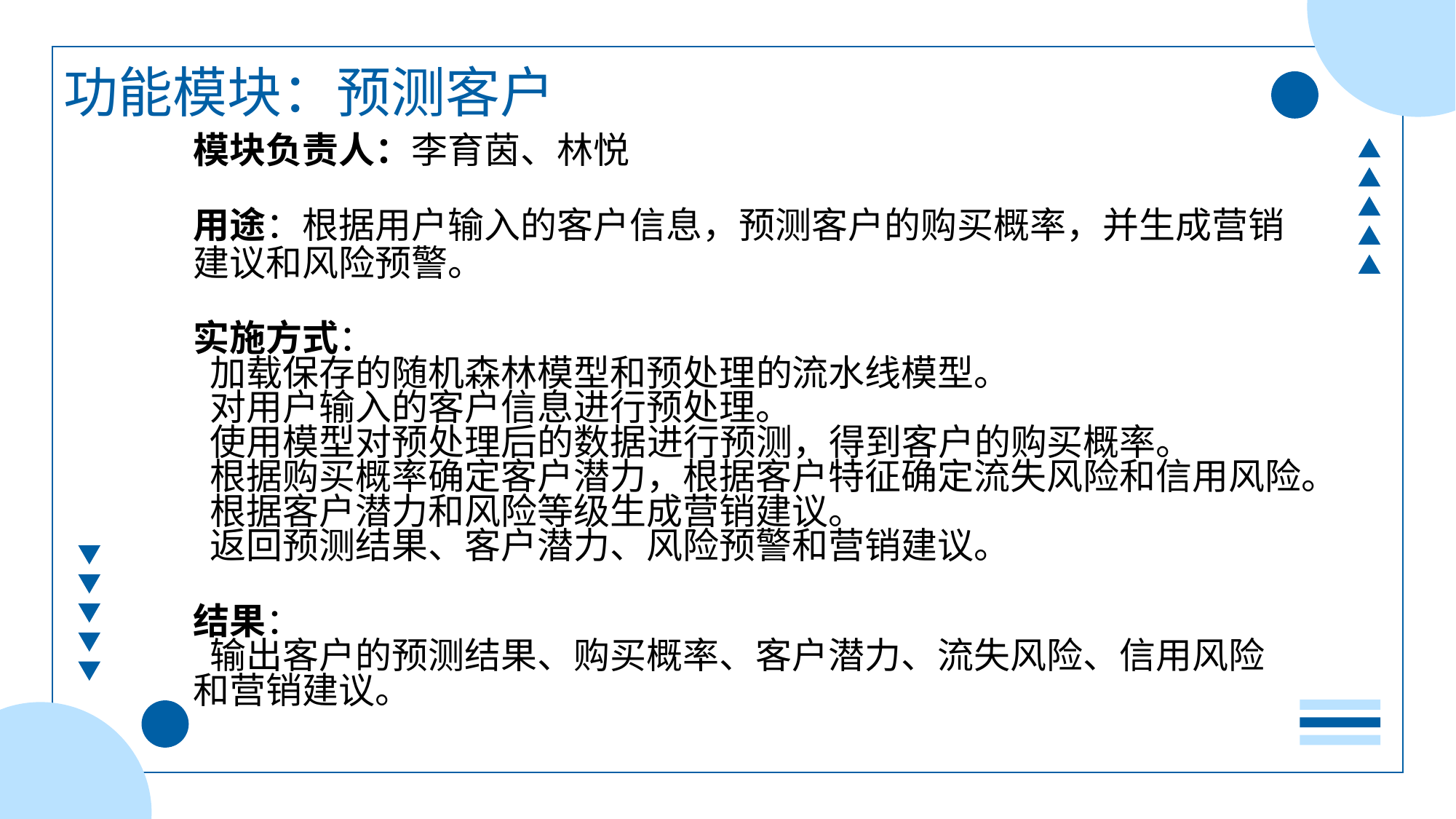

功能模块：预测客户
模块负责人：李育茵、林悦

用途：根据用户输入的客户信息，预测客户的购买概率，并生成营销
建议和风险预警。

实施方式：
 加载保存的随机森林模型和预处理的流水线模型。
 对用户输入的客户信息进行预处理。
 使用模型对预处理后的数据进行预测，得到客户的购买概率。
 根据购买概率确定客户潜力，根据客户特征确定流失风险和信用风险。
 根据客户潜力和风险等级生成营销建议。
 返回预测结果、客户潜力、风险预警和营销建议。

结果：
 输出客户的预测结果、购买概率、客户潜力、流失风险、信用风险
和营销建议。